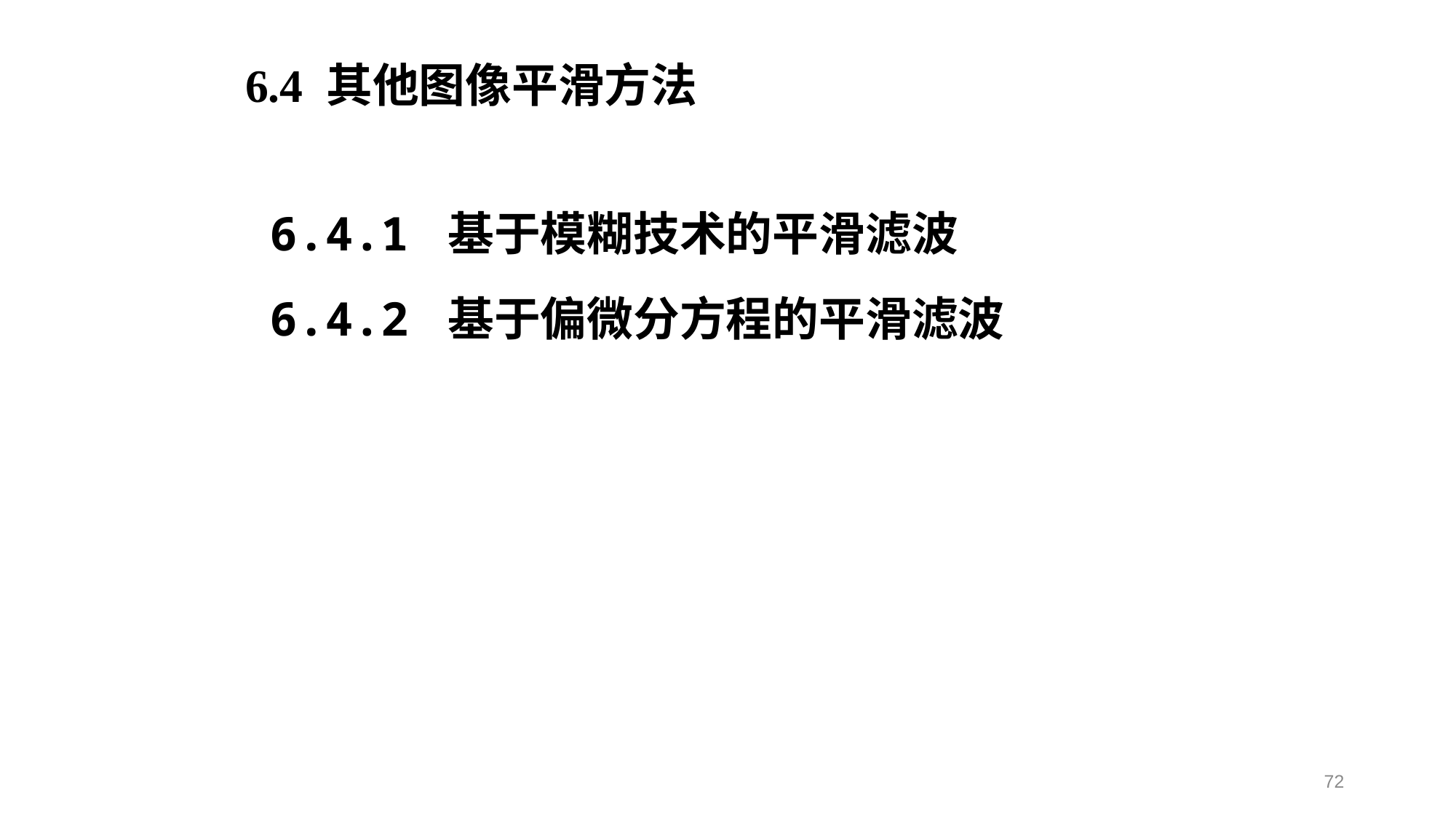

6.4 其他图像平滑方法
6.4.1 基于模糊技术的平滑滤波
6.4.2 基于偏微分方程的平滑滤波
72